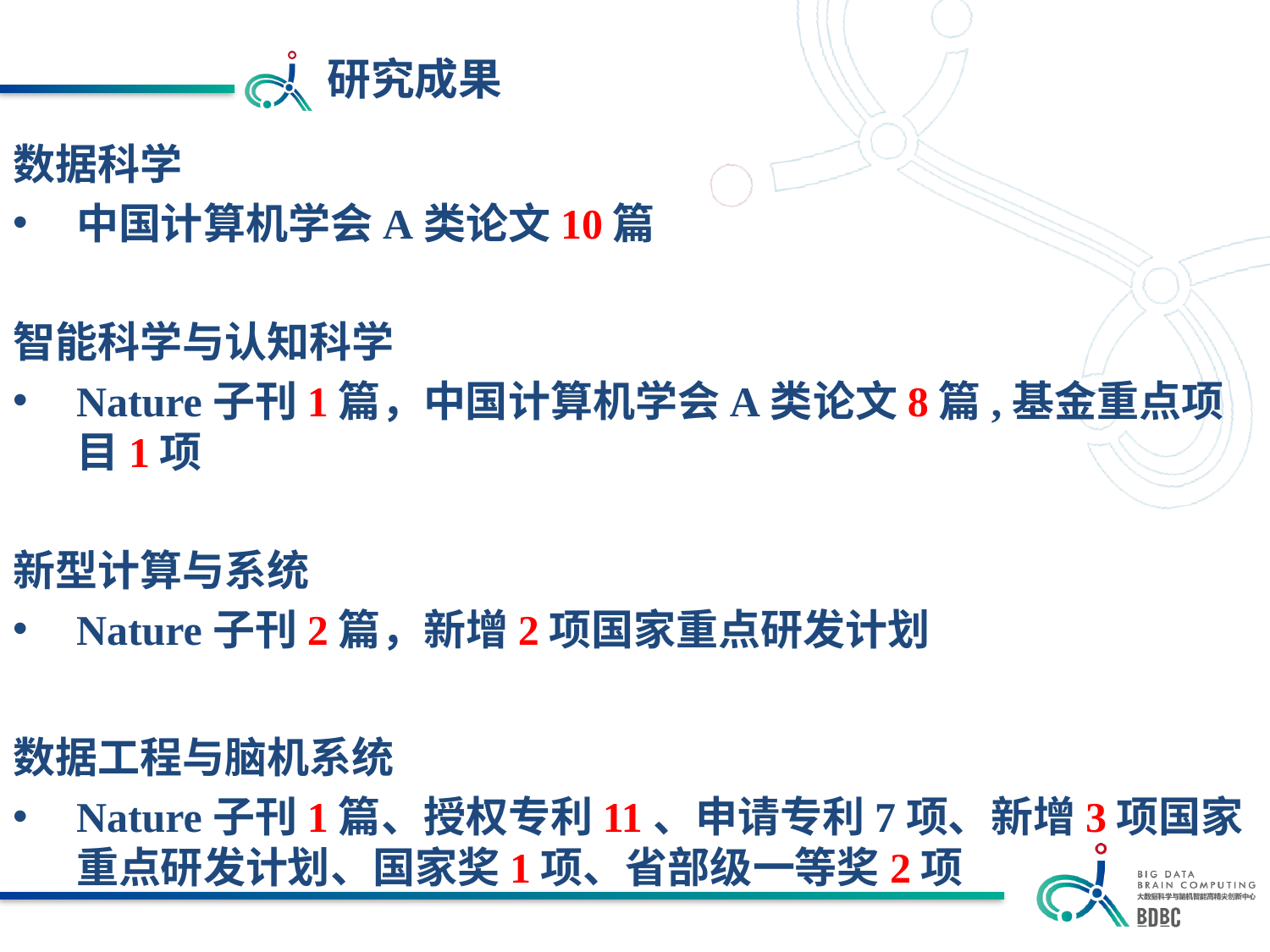

# 研究成果
数据科学
中国计算机学会A类论文10篇

智能科学与认知科学
Nature子刊1篇，中国计算机学会A类论文8篇,基金重点项目1项

新型计算与系统
Nature子刊2篇，新增2项国家重点研发计划

数据工程与脑机系统
Nature子刊1篇、授权专利11、申请专利7项、新增3项国家重点研发计划、国家奖1项、省部级一等奖2项